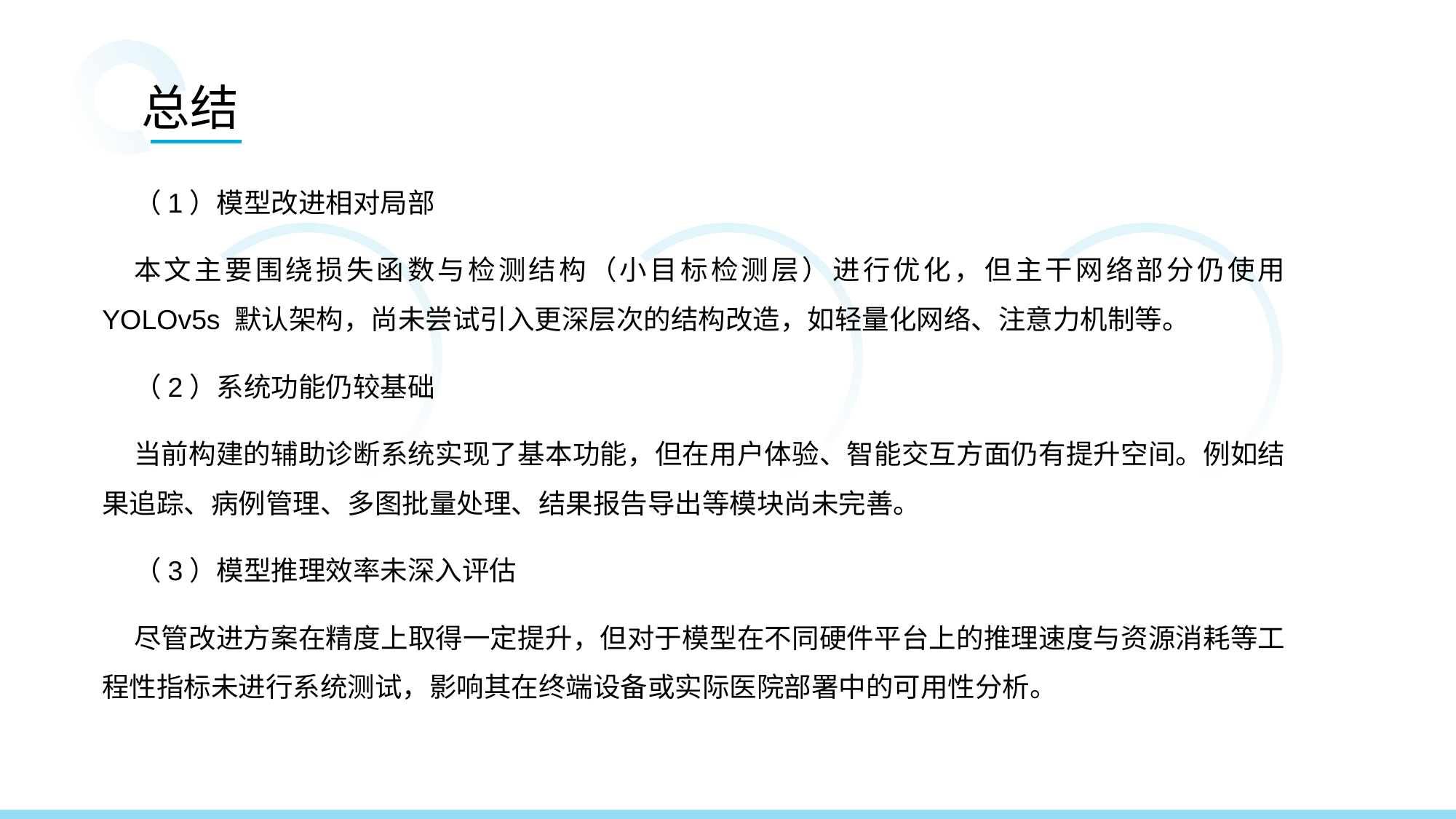

总结
（1）模型改进相对局部
本文主要围绕损失函数与检测结构（小目标检测层）进行优化，但主干网络部分仍使用 YOLOv5s 默认架构，尚未尝试引入更深层次的结构改造，如轻量化网络、注意力机制等。
（2）系统功能仍较基础
当前构建的辅助诊断系统实现了基本功能，但在用户体验、智能交互方面仍有提升空间。例如结果追踪、病例管理、多图批量处理、结果报告导出等模块尚未完善。
（3）模型推理效率未深入评估
尽管改进方案在精度上取得一定提升，但对于模型在不同硬件平台上的推理速度与资源消耗等工程性指标未进行系统测试，影响其在终端设备或实际医院部署中的可用性分析。